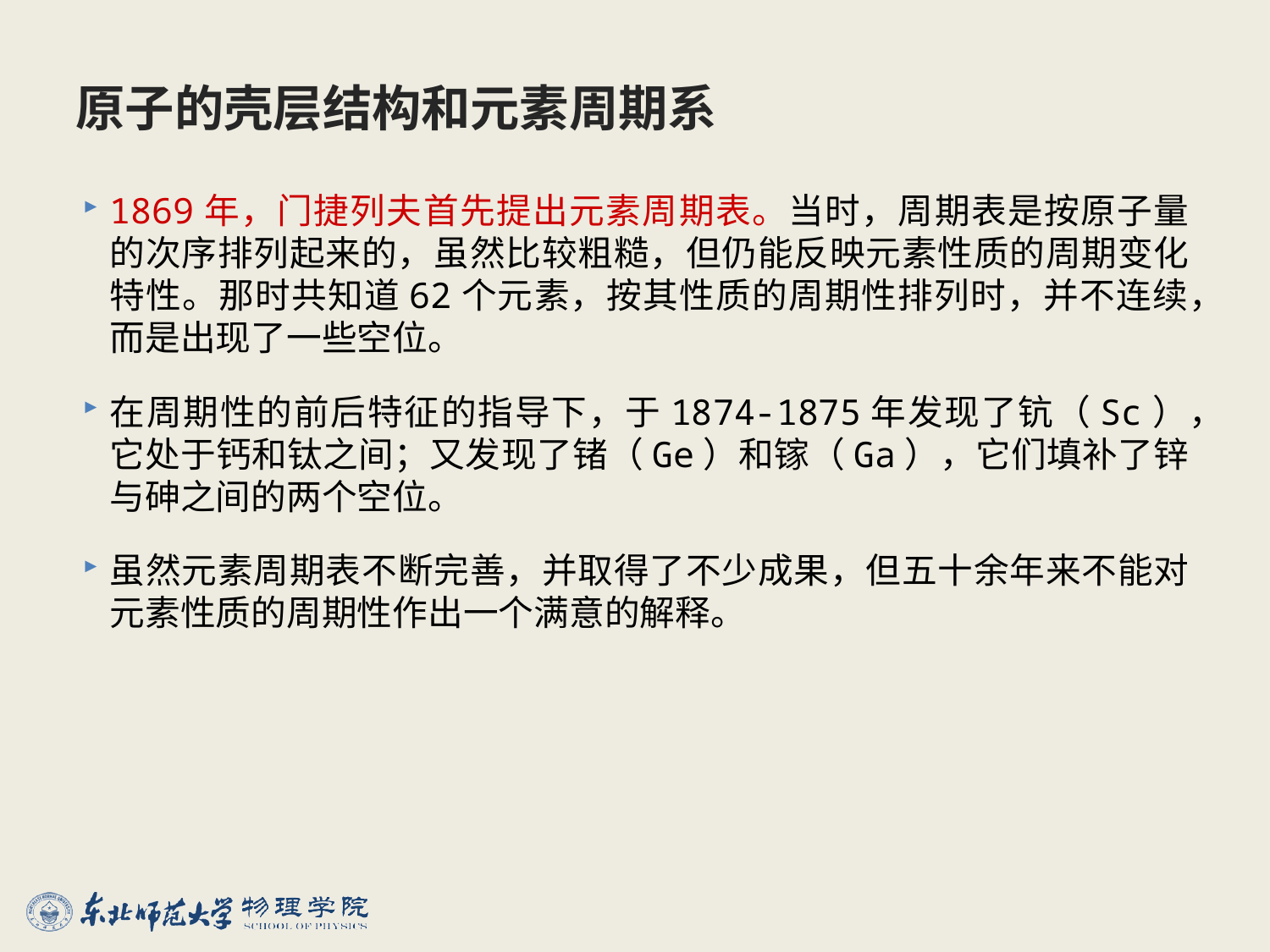

# 原子的壳层结构和元素周期系
1869年，门捷列夫首先提出元素周期表。当时，周期表是按原子量的次序排列起来的，虽然比较粗糙，但仍能反映元素性质的周期变化特性。那时共知道62个元素，按其性质的周期性排列时，并不连续，而是出现了一些空位。
在周期性的前后特征的指导下，于1874-1875年发现了钪（Sc），它处于钙和钛之间；又发现了锗（Ge）和镓（Ga），它们填补了锌与砷之间的两个空位。
虽然元素周期表不断完善，并取得了不少成果，但五十余年来不能对元素性质的周期性作出一个满意的解释。